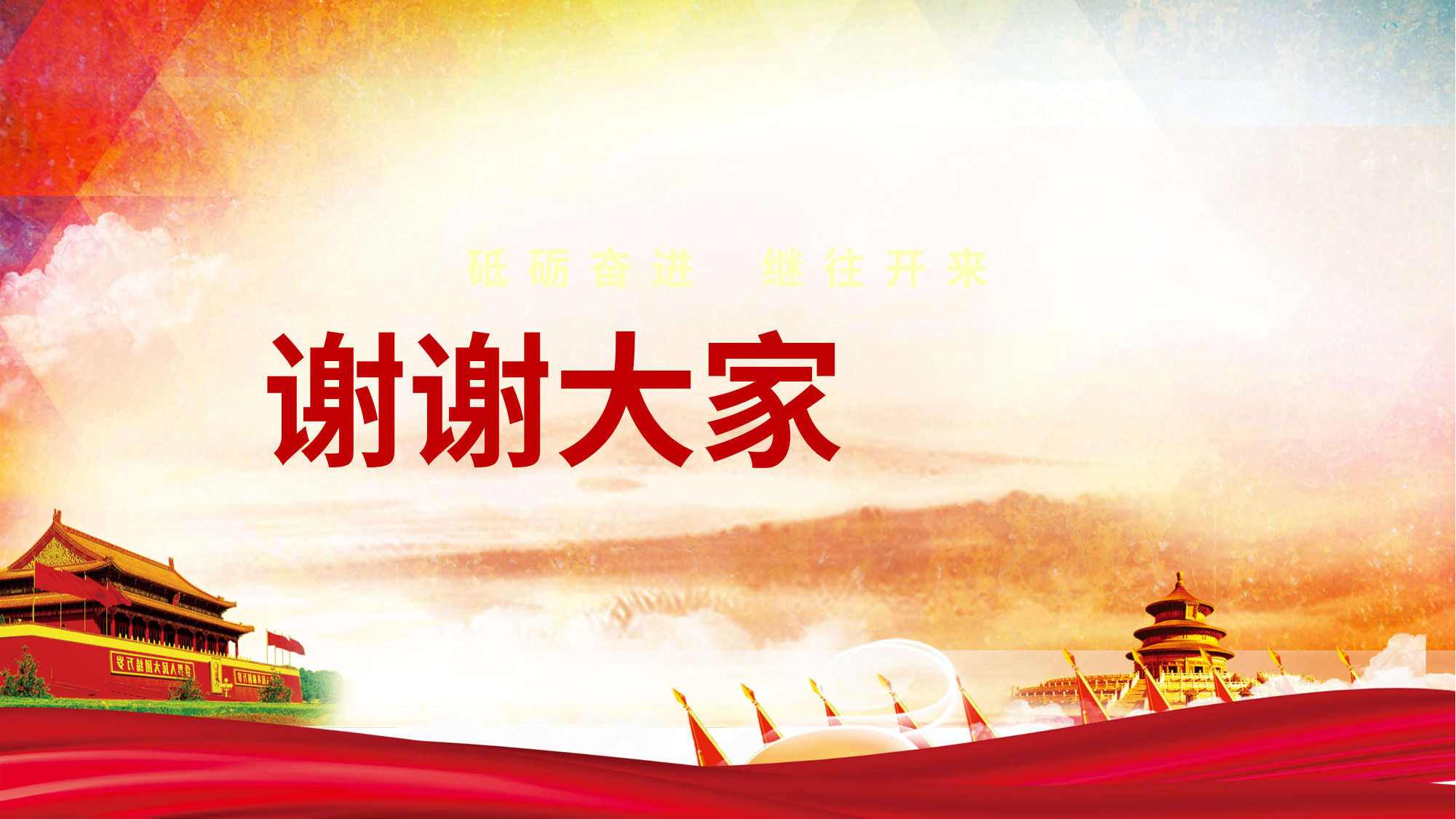

砥  砺  奋  进       继  往  开  来
谢谢大家